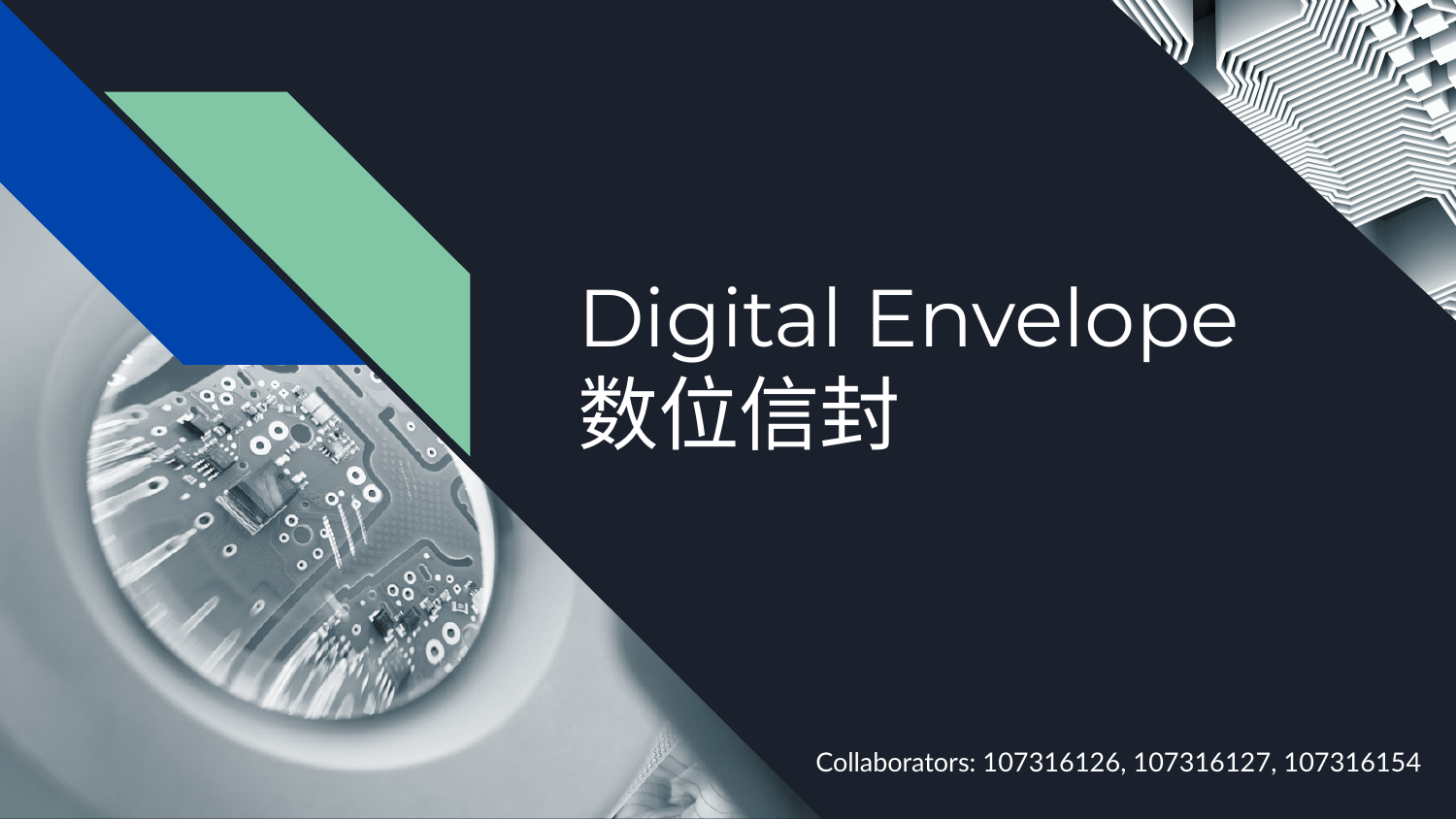

# Digital Envelope
数位信封
Collaborators: 107316126, 107316127, 107316154